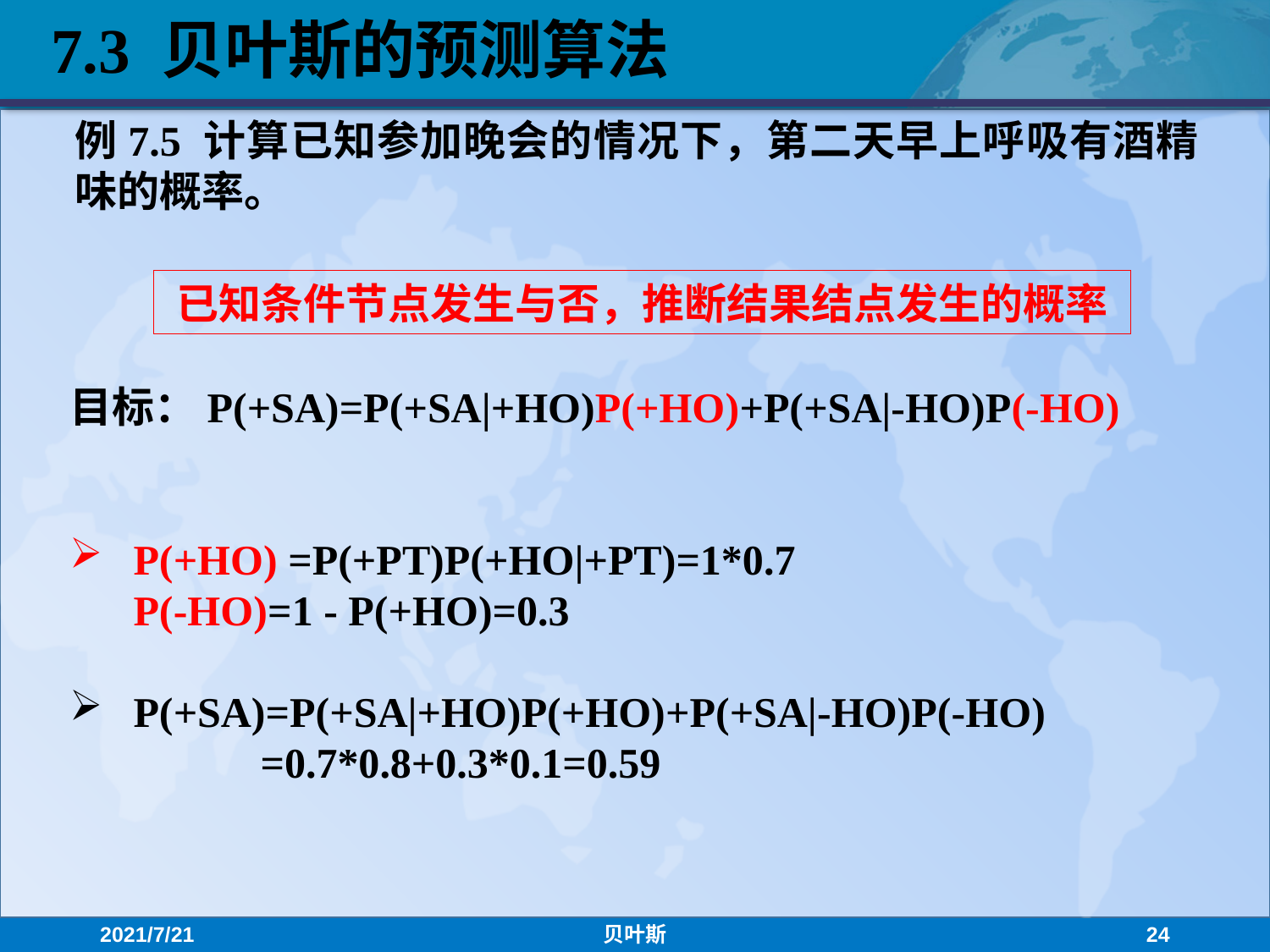

7.3 贝叶斯的预测算法
例7.5 计算已知参加晚会的情况下，第二天早上呼吸有酒精味的概率。
已知条件节点发生与否，推断结果结点发生的概率
目标：P(+SA)=P(+SA|+HO)P(+HO)+P(+SA|-HO)P(-HO)

P(+HO) =P(+PT)P(+HO|+PT)=1*0.7
      P(-HO)=1 - P(+HO)=0.3

P(+SA)=P(+SA|+HO)P(+HO)+P(+SA|-HO)P(-HO)
                  =0.7*0.8+0.3*0.1=0.59
2021/7/21
贝叶斯
24